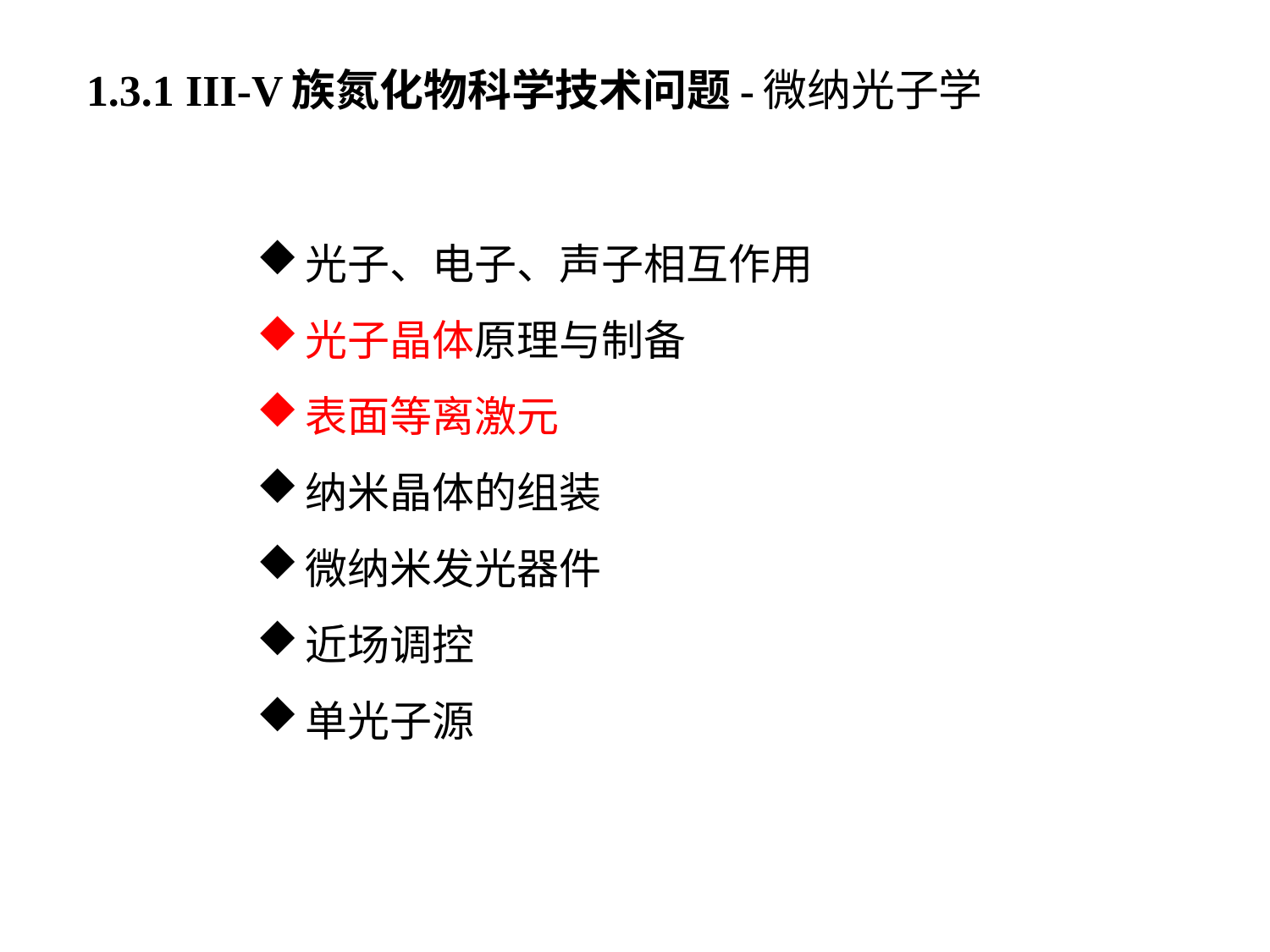

1.3.1 III-V族氮化物科学技术问题-微纳光子学
光子、电子、声子相互作用
光子晶体原理与制备
表面等离激元
纳米晶体的组装
微纳米发光器件
近场调控
单光子源
33